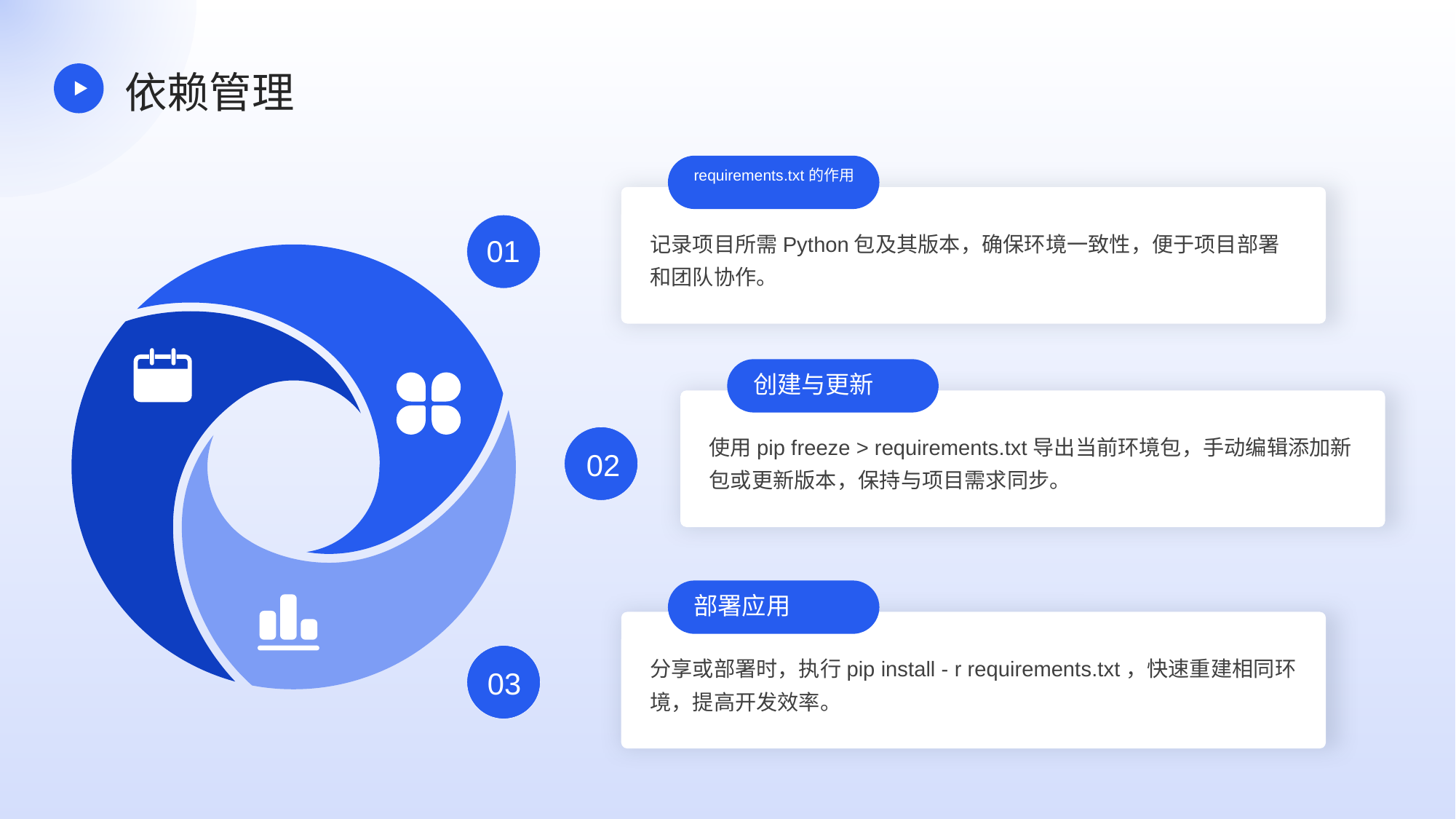

依赖管理

requirements.txt的作用

记录项目所需Python包及其版本，确保环境一致性，便于项目部署和团队协作。
01

创建与更新

使用pip freeze > requirements.txt导出当前环境包，手动编辑添加新包或更新版本，保持与项目需求同步。
02

部署应用

分享或部署时，执行pip install - r requirements.txt，快速重建相同环境，提高开发效率。
03